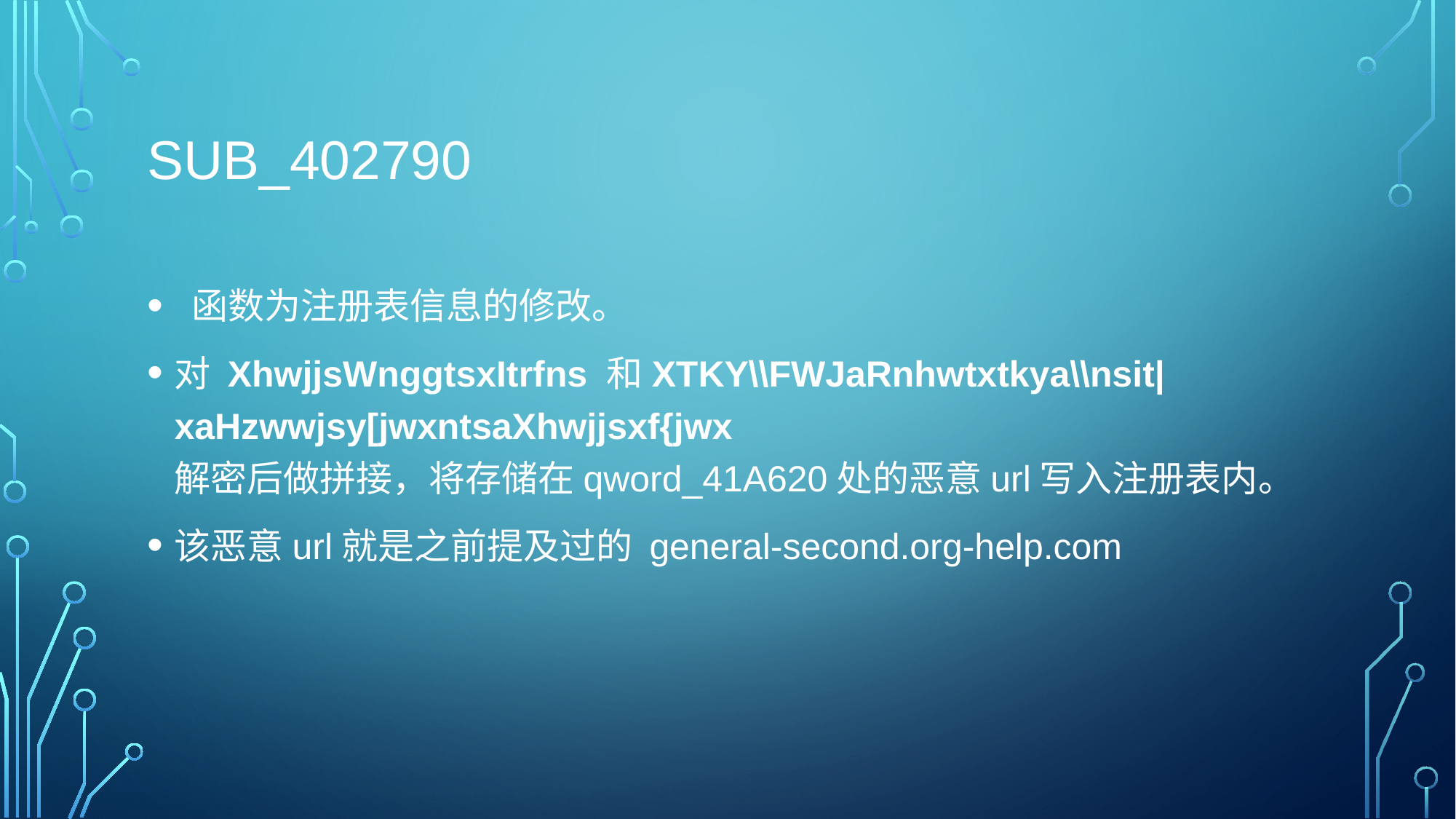

# sub_402790
 函数为注册表信息的修改。
对 XhwjjsWnggtsxItrfns 和XTKY\\FWJaRnhwtxtkya\\nsit|xaHzwwjsy[jwxntsaXhwjjsxf{jwx
解密后做拼接，将存储在qword_41A620处的恶意url写入注册表内。
该恶意url就是之前提及过的 general-second.org-help.com